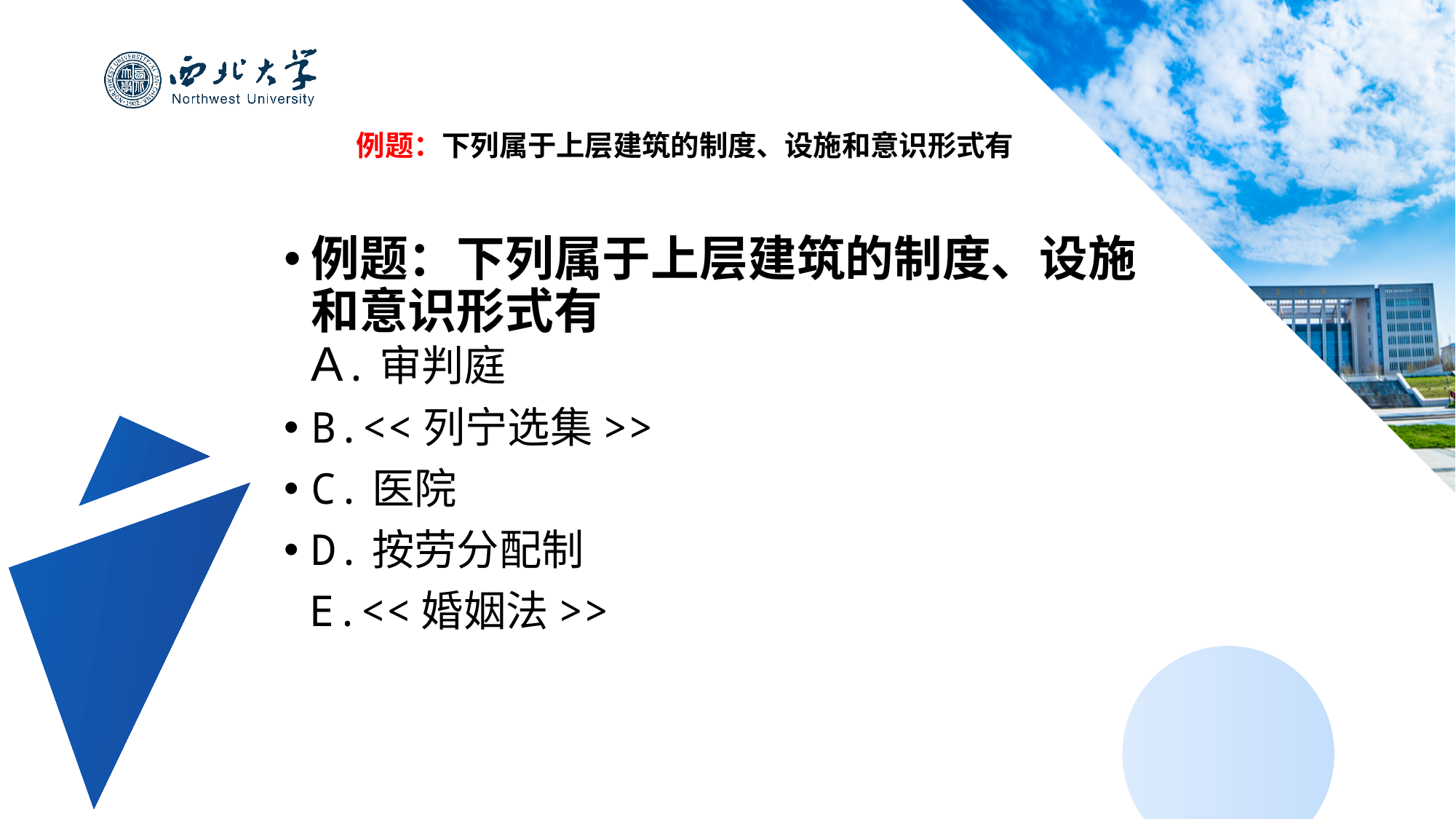

例题：下列属于上层建筑的制度、设施和意识形式有
例题：下列属于上层建筑的制度、设施和意识形式有
A.审判庭
B.<<列宁选集>>
C.医院
D.按劳分配制
 E.<<婚姻法>>